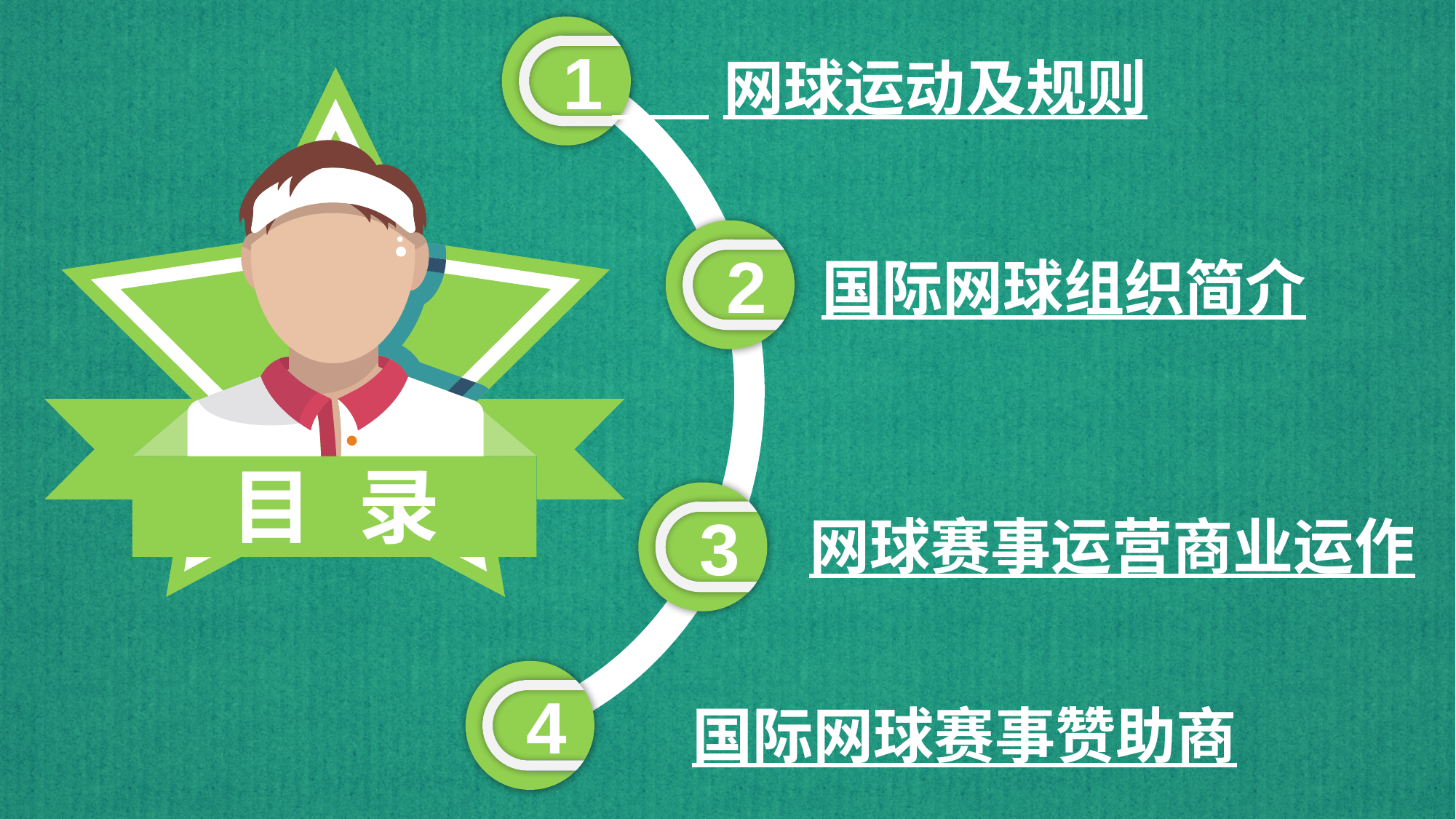

1

       网球运动及规则

目
录

2
国际网球组织简介

3
网球赛事运营商业运作

4
国际网球赛事赞助商